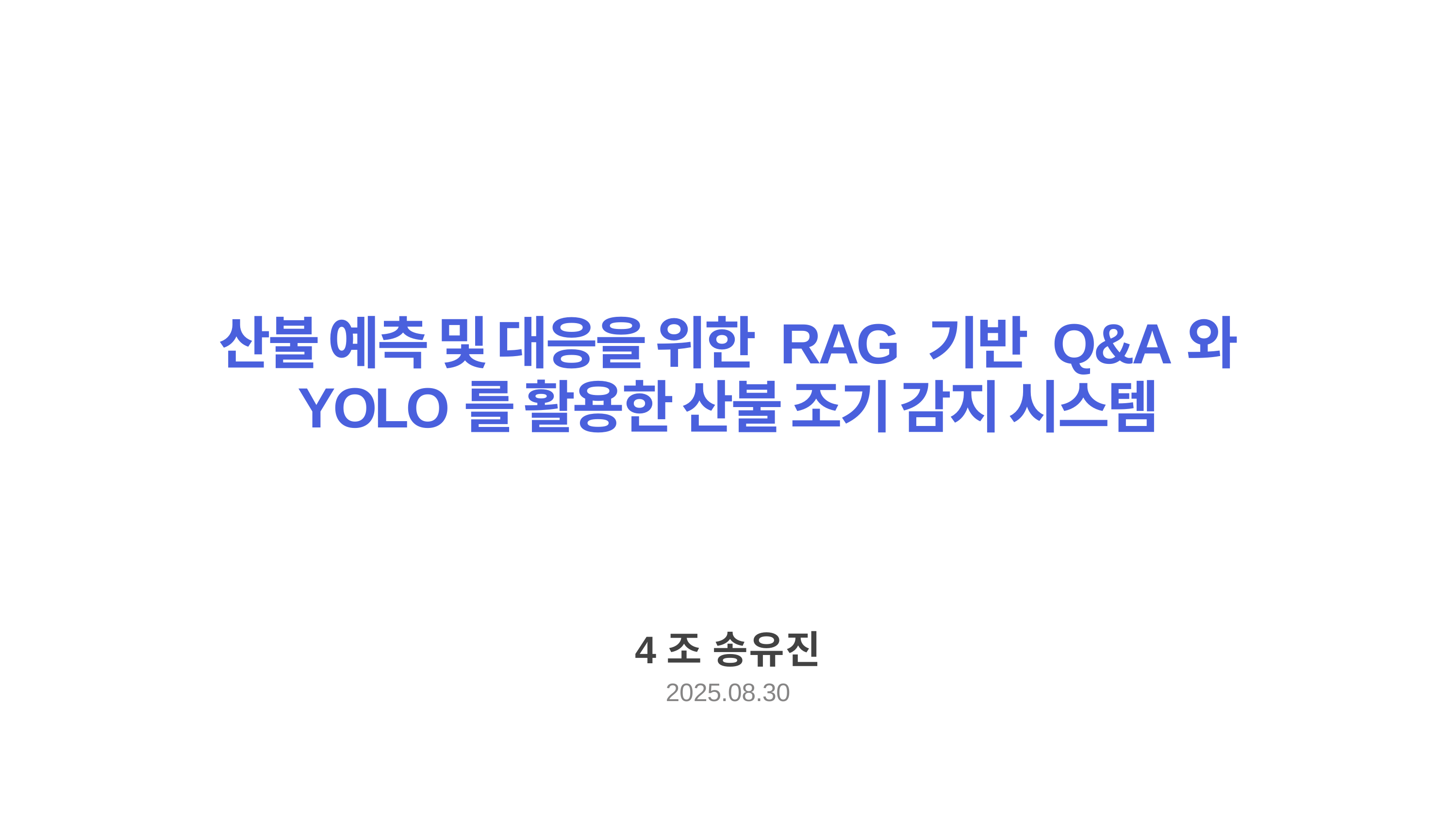

산불 예측 및 대응을 위한 RAG 기반 Q&A와
YOLO를 활용한 산불 조기 감지 시스템
4조 송유진
2025.08.30